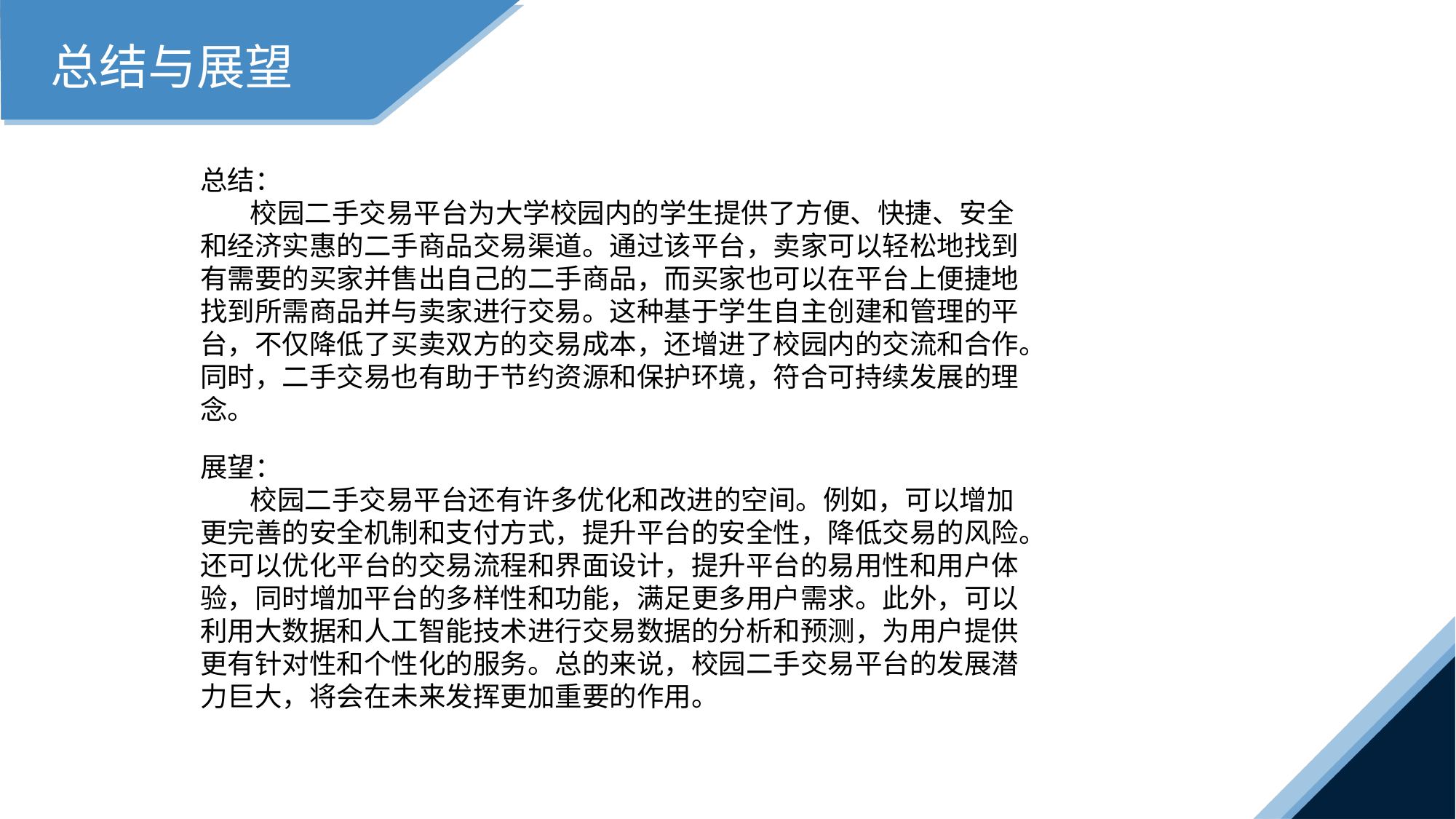

总结与展望
总结：
       校园二手交易平台为大学校园内的学生提供了方便、快捷、安全和经济实惠的二手商品交易渠道。通过该平台，卖家可以轻松地找到有需要的买家并售出自己的二手商品，而买家也可以在平台上便捷地找到所需商品并与卖家进行交易。这种基于学生自主创建和管理的平台，不仅降低了买卖双方的交易成本，还增进了校园内的交流和合作。同时，二手交易也有助于节约资源和保护环境，符合可持续发展的理念。
展望：
       校园二手交易平台还有许多优化和改进的空间。例如，可以增加更完善的安全机制和支付方式，提升平台的安全性，降低交易的风险。还可以优化平台的交易流程和界面设计，提升平台的易用性和用户体验，同时增加平台的多样性和功能，满足更多用户需求。此外，可以利用大数据和人工智能技术进行交易数据的分析和预测，为用户提供更有针对性和个性化的服务。总的来说，校园二手交易平台的发展潜力巨大，将会在未来发挥更加重要的作用。